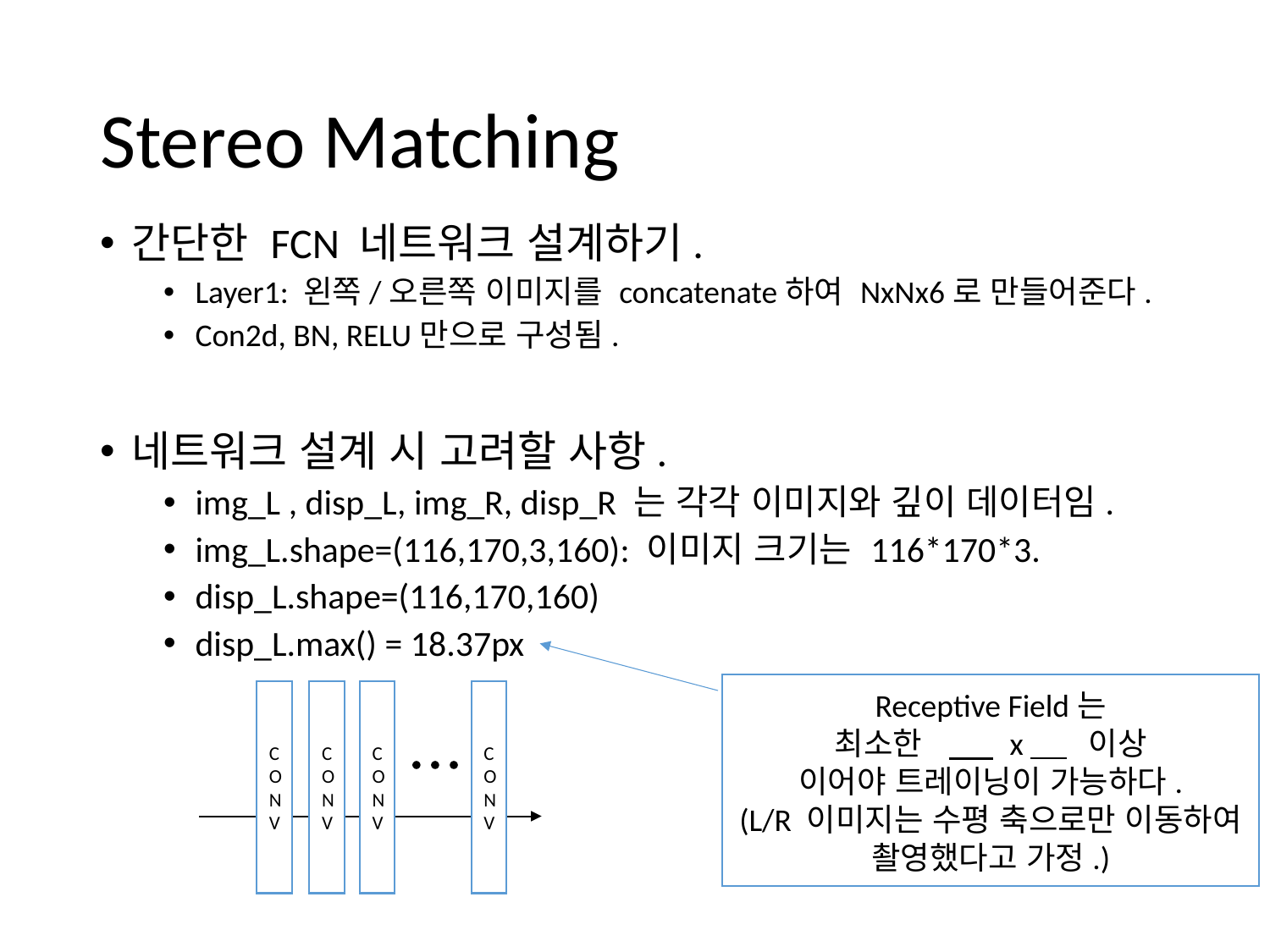

# Stereo Matching
간단한 FCN 네트워크 설계하기.
Layer1: 왼쪽/오른쪽 이미지를 concatenate하여 NxNx6로 만들어준다.
Con2d, BN, RELU만으로 구성됨.

네트워크 설계 시 고려할 사항.
img_L , disp_L, img_R, disp_R 는 각각 이미지와 깊이 데이터임.
img_L.shape=(116,170,3,160): 이미지 크기는 116*170*3.
disp_L.shape=(116,170,160)
disp_L.max() = 18.37px
Receptive Field는
최소한         x        이상
이어야 트레이닝이 가능하다.
(L/R 이미지는 수평 축으로만 이동하여 촬영했다고 가정.)
CONV
CONV
CONV
CONV